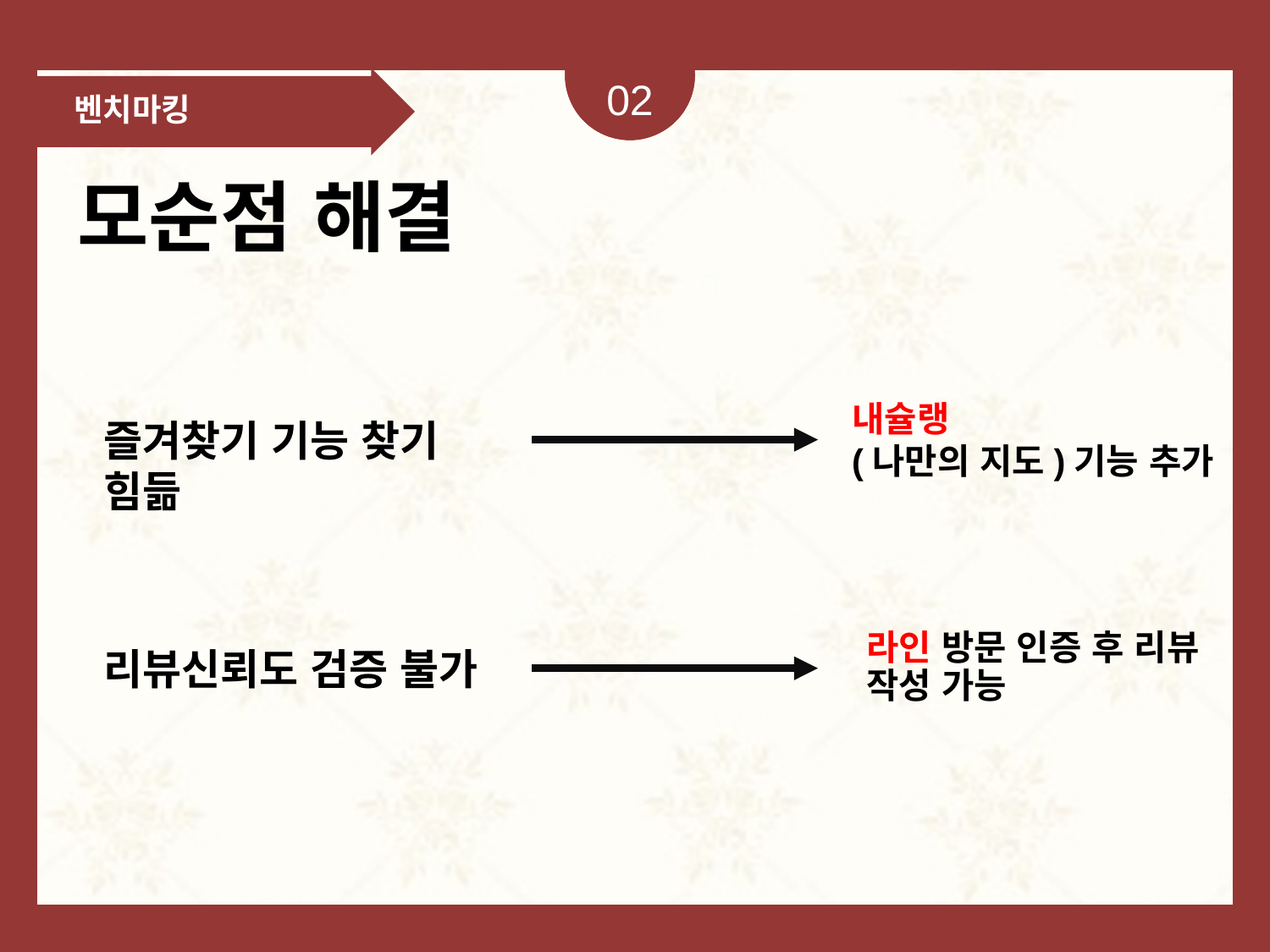

02

벤치마킹
모순점 해결
내슐랭
(나만의 지도)기능 추가
즐겨찾기 기능 찾기 힘듦

리뷰신뢰도 검증 불가

라인 방문 인증 후 리뷰 작성 가능